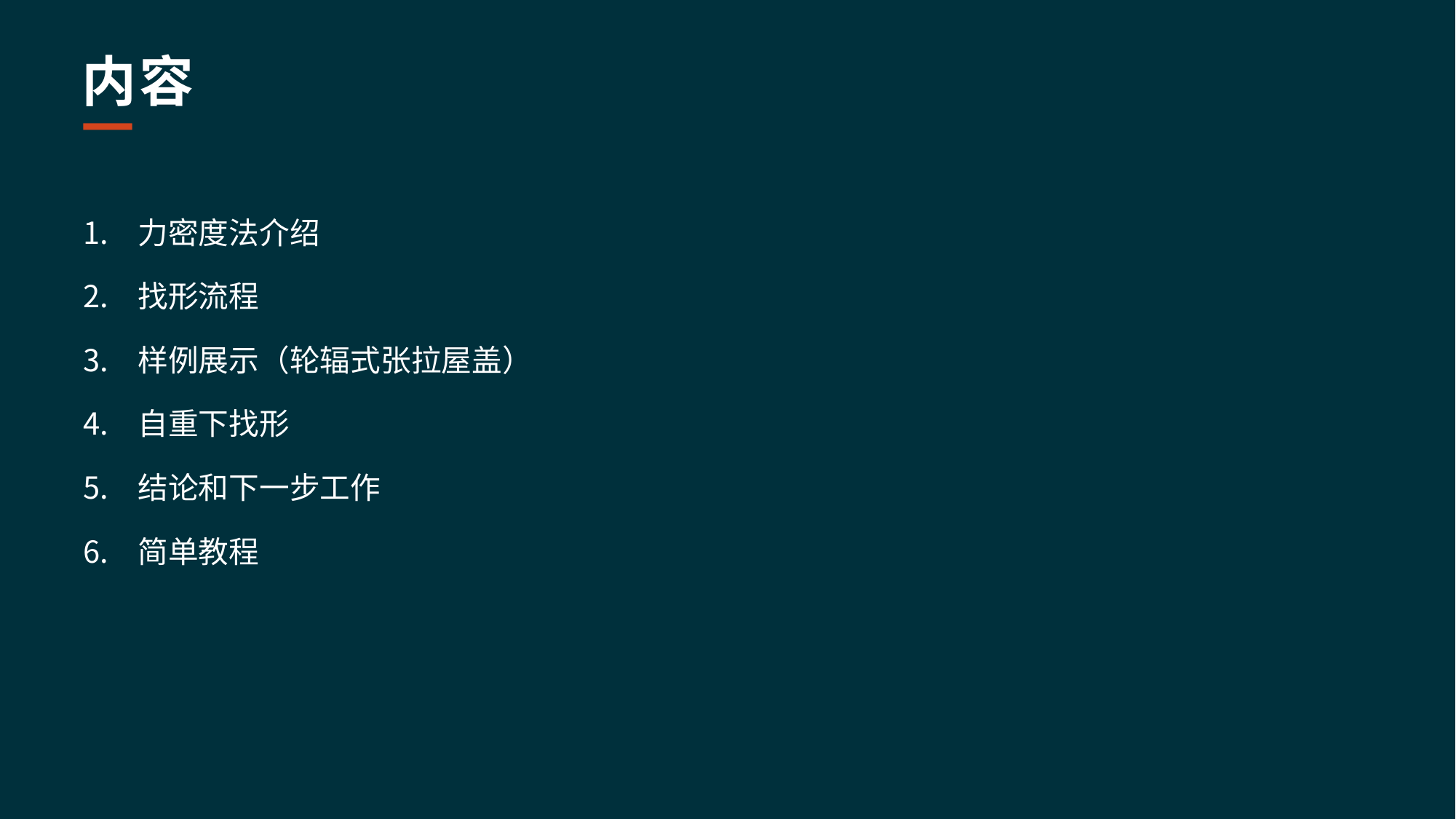

# 内容

力密度法介绍
找形流程
样例展示（轮辐式张拉屋盖）
自重下找形
结论和下一步工作
简单教程